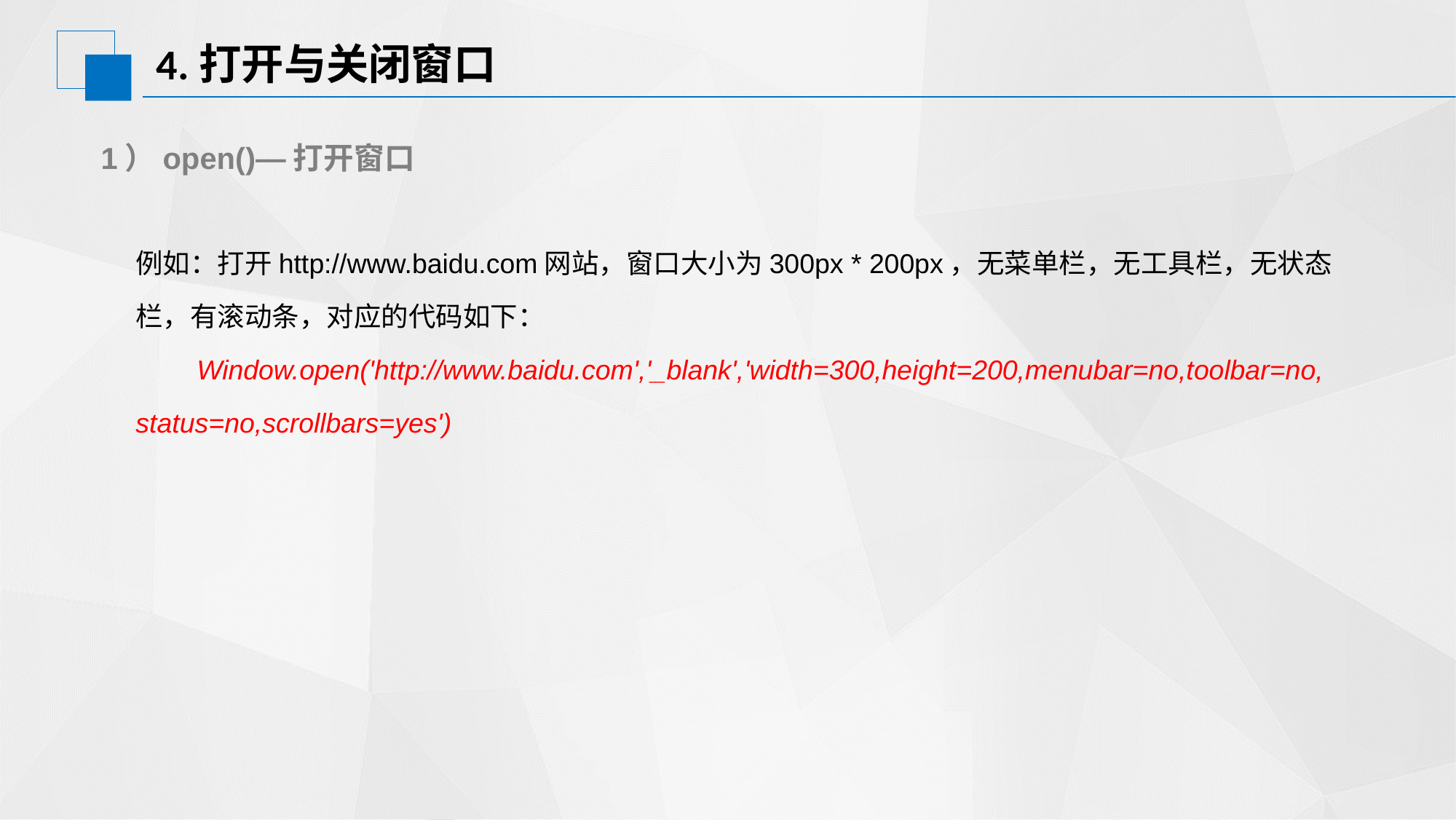

# 4.打开与关闭窗口
1）open()—打开窗口
例如：打开http://www.baidu.com网站，窗口大小为300px * 200px，无菜单栏，无工具栏，无状态栏，有滚动条，对应的代码如下：
        Window.open('http://www.baidu.com','_blank','width=300,height=200,menubar=no,toolbar=no, status=no,scrollbars=yes')